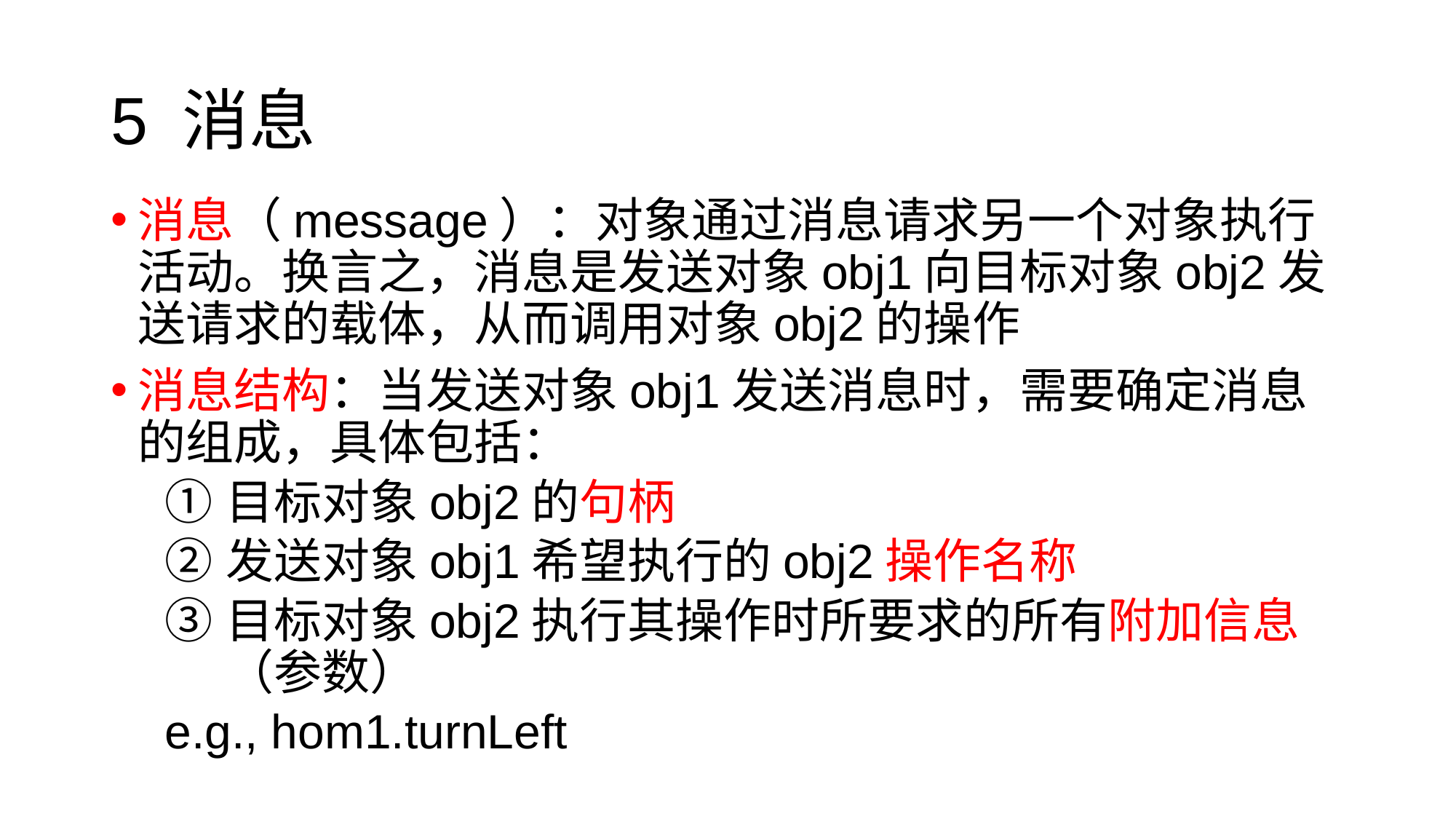

# 5 消息
消息（message）：对象通过消息请求另一个对象执行活动。换言之，消息是发送对象obj1向目标对象obj2发送请求的载体，从而调用对象obj2的操作
消息结构：当发送对象obj1发送消息时，需要确定消息的组成，具体包括：
目标对象obj2的句柄
发送对象obj1希望执行的obj2操作名称
目标对象obj2执行其操作时所要求的所有附加信息（参数）
e.g., hom1.turnLeft